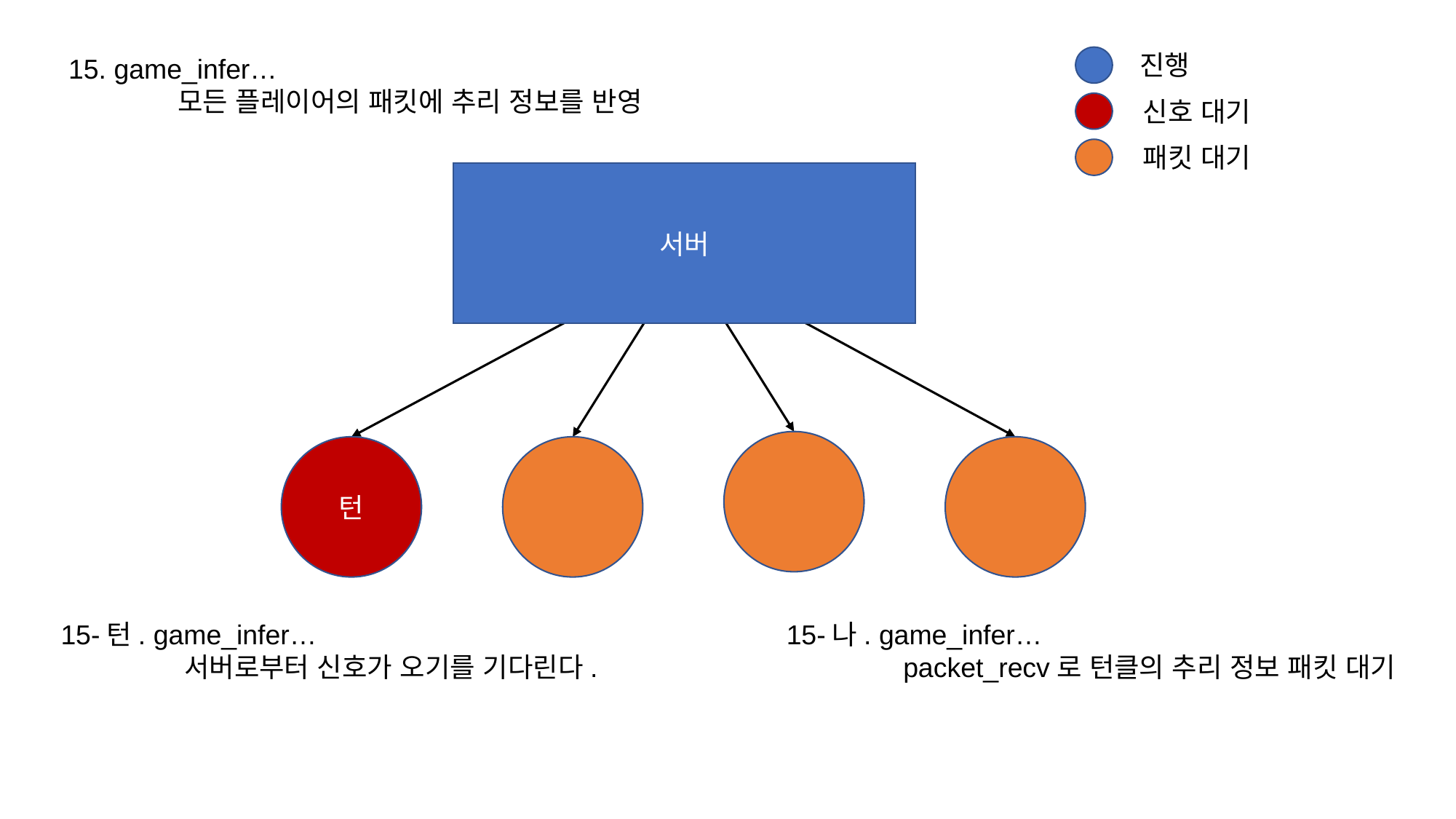

진행
15. game_infer…
	모든 플레이어의 패킷에 추리 정보를 반영

신호 대기

패킷 대기

서버

턴

15-턴. game_infer…
	 서버로부터 신호가 오기를 기다린다.
15-나. game_infer…
	 packet_recv로 턴클의 추리 정보 패킷 대기